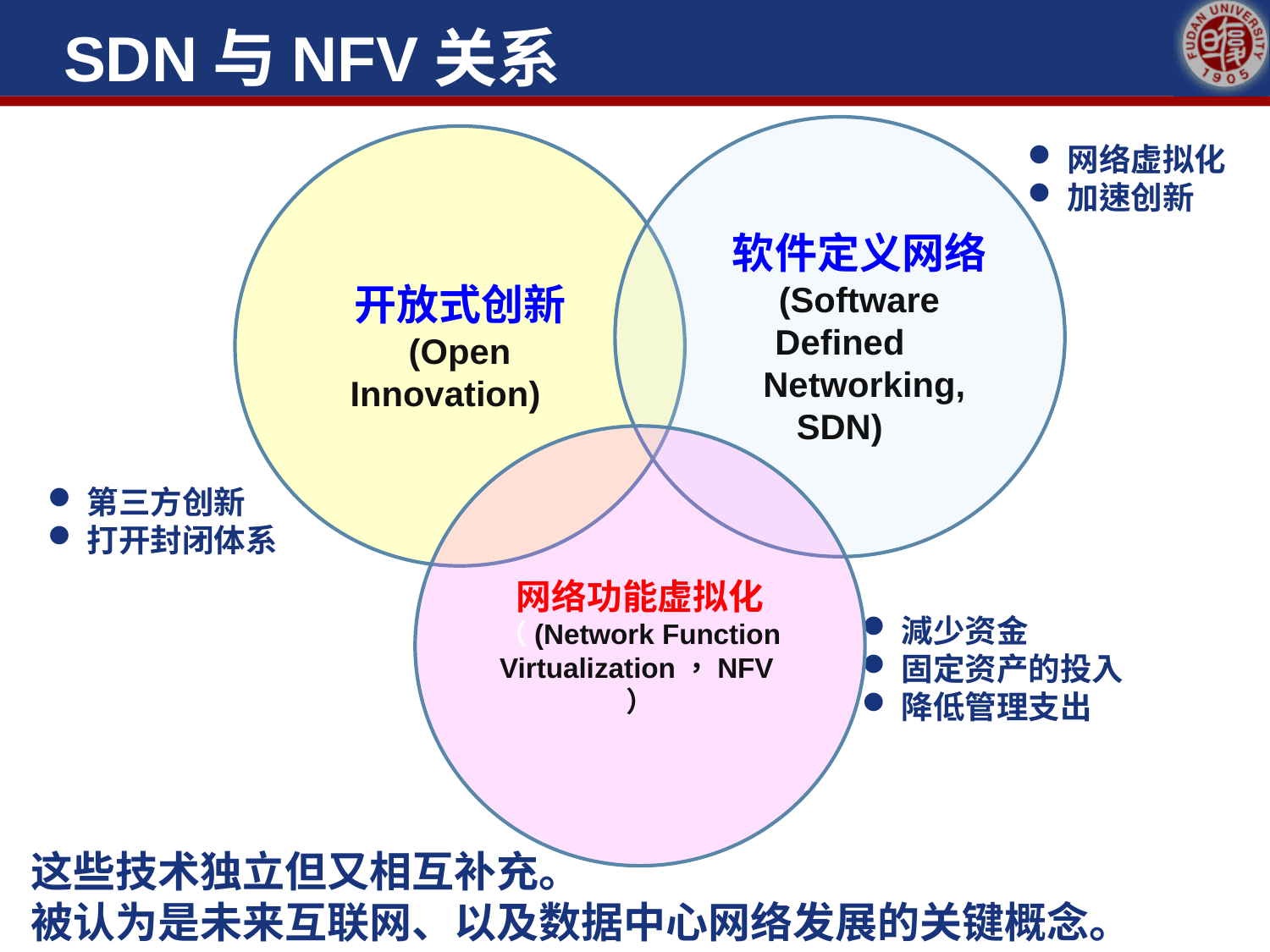

# SDN与NFV关系
   软件定义网络
    (Software Defined
     Networking, SDN)
开放式创新
(Open Innovation)
网络虚拟化
加速创新
网络功能虚拟化（(Network Function Virtualization，NFV）
第三方创新
打开封闭体系

減少资金
固定资产的投入
降低管理支出
这些技术独立但又相互补充。
被认为是未来互联网、以及数据中心网络发展的关键概念。